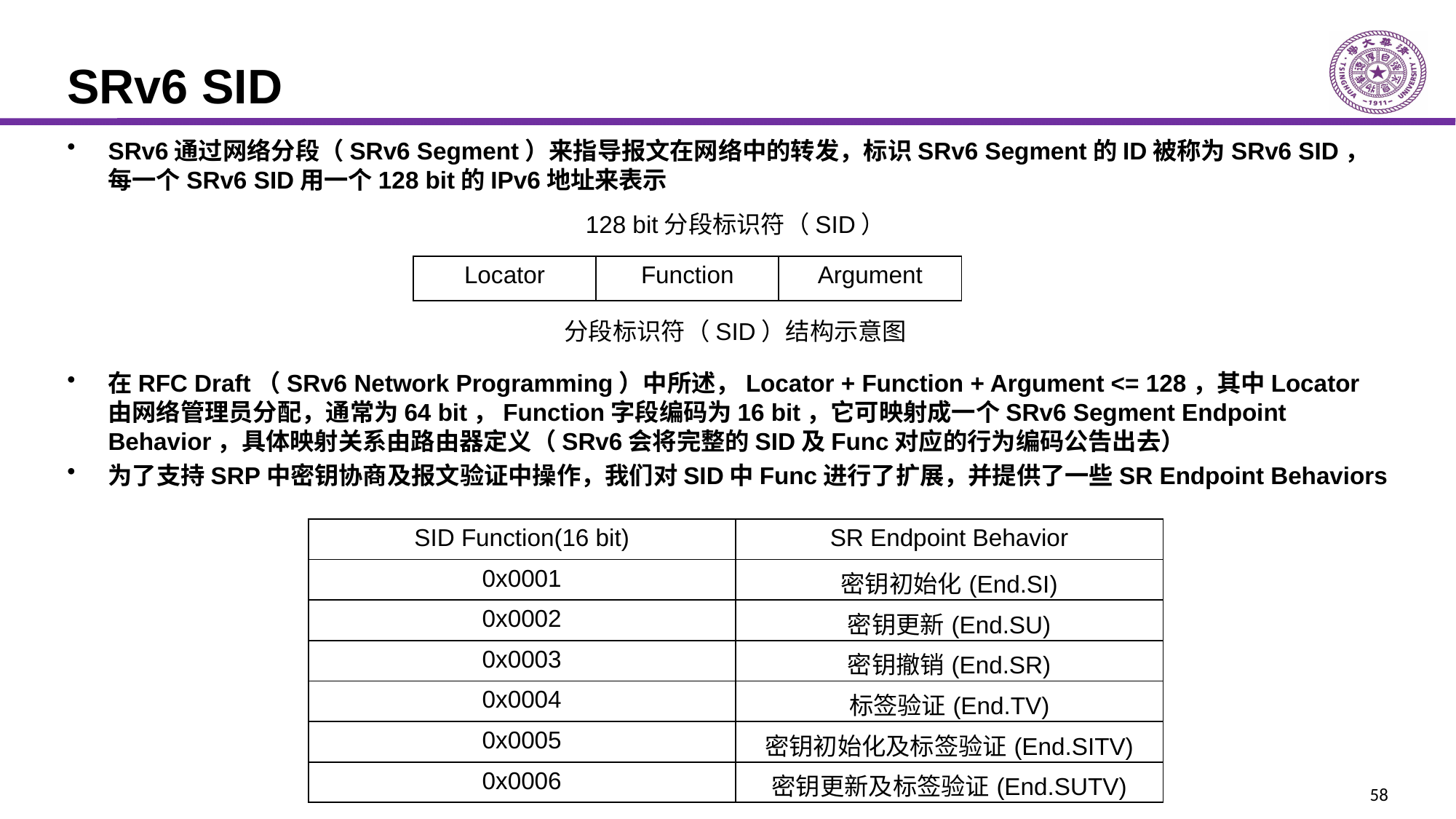

# SRv6 SID
SRv6通过网络分段（SRv6 Segment）来指导报文在网络中的转发，标识SRv6 Segment的ID被称为SRv6 SID，每一个SRv6 SID用一个128 bit的IPv6地址来表示

在RFC Draft（SRv6 Network Programming）中所述，Locator + Function + Argument <= 128，其中Locator由网络管理员分配，通常为64 bit，Function字段编码为16 bit，它可映射成一个SRv6 Segment Endpoint Behavior，具体映射关系由路由器定义（SRv6会将完整的SID及Func对应的行为编码公告出去）
为了支持SRP中密钥协商及报文验证中操作，我们对SID中Func进行了扩展，并提供了一些SR Endpoint Behaviors

128 bit分段标识符（SID）
| Locator | Function | Argument |
| --- | --- | --- |
分段标识符（SID）结构示意图
| SID Function(16 bit) | SR Endpoint Behavior |
| --- | --- |
| 0x0001 | 密钥初始化(End.SI) |
| 0x0002 | 密钥更新(End.SU) |
| 0x0003 | 密钥撤销(End.SR) |
| 0x0004 | 标签验证(End.TV) |
| 0x0005 | 密钥初始化及标签验证(End.SITV) |
| 0x0006 | 密钥更新及标签验证(End.SUTV) |